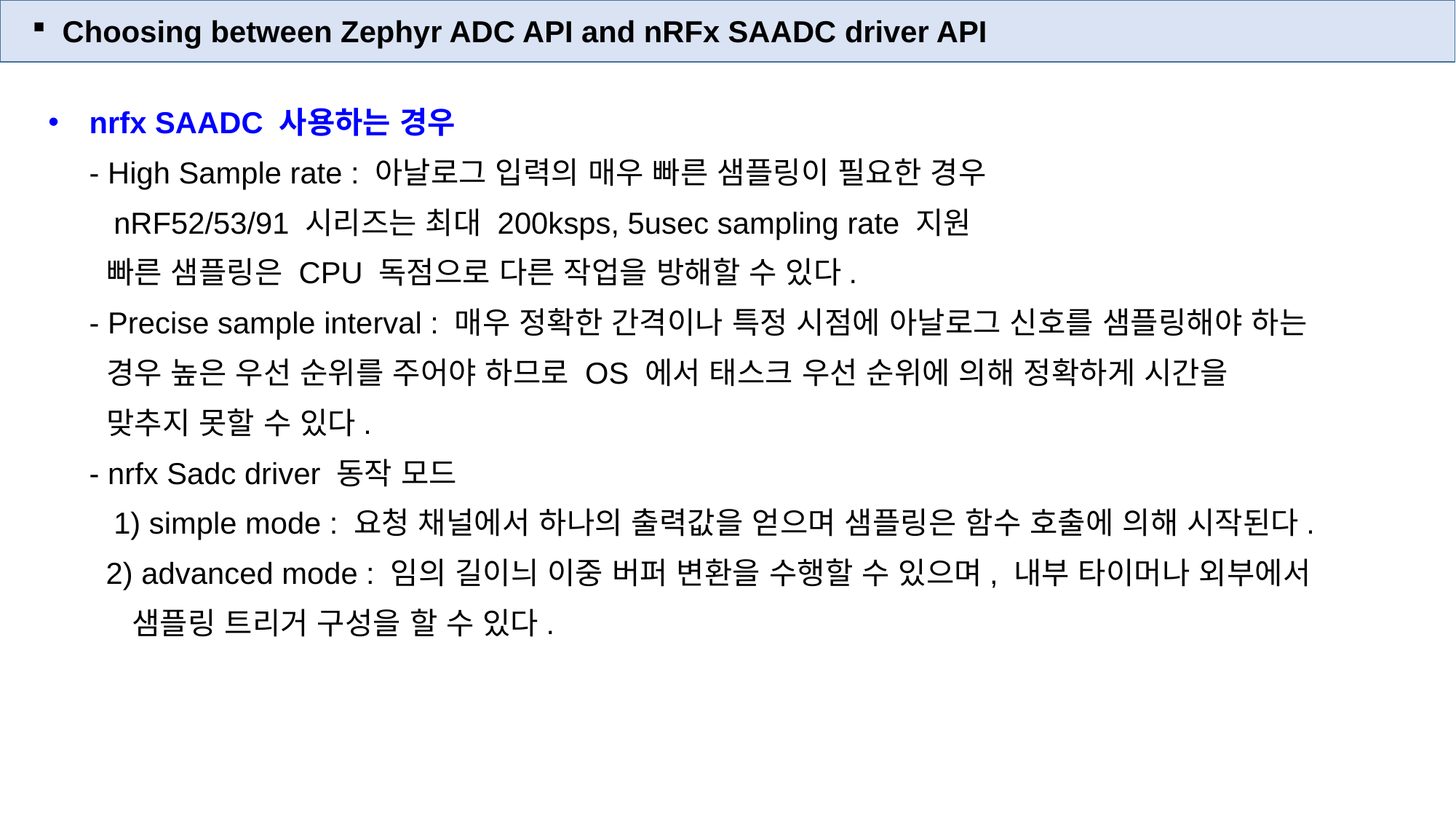

Choosing between Zephyr ADC API and nRFx SAADC driver API
nrfx SAADC 사용하는 경우
- High Sample rate : 아날로그 입력의 매우 빠른 샘플링이 필요한 경우
  nRF52/53/91 시리즈는 최대 200ksps, 5usec sampling rate 지원
  빠른 샘플링은 CPU 독점으로 다른 작업을 방해할 수 있다.
- Precise sample interval : 매우 정확한 간격이나 특정 시점에 아날로그 신호를 샘플링해야 하는
  경우 높은 우선 순위를 주어야 하므로 OS 에서 태스크 우선 순위에 의해 정확하게 시간을
  맞추지 못할 수 있다.
- nrfx Sadc driver 동작 모드
  1) simple mode : 요청 채널에서 하나의 출력값을 얻으며 샘플링은 함수 호출에 의해 시작된다.
  2) advanced mode : 임의 길이늬 이중 버퍼 변환을 수행할 수 있으며, 내부 타이머나 외부에서
     샘플링 트리거 구성을 할 수 있다.